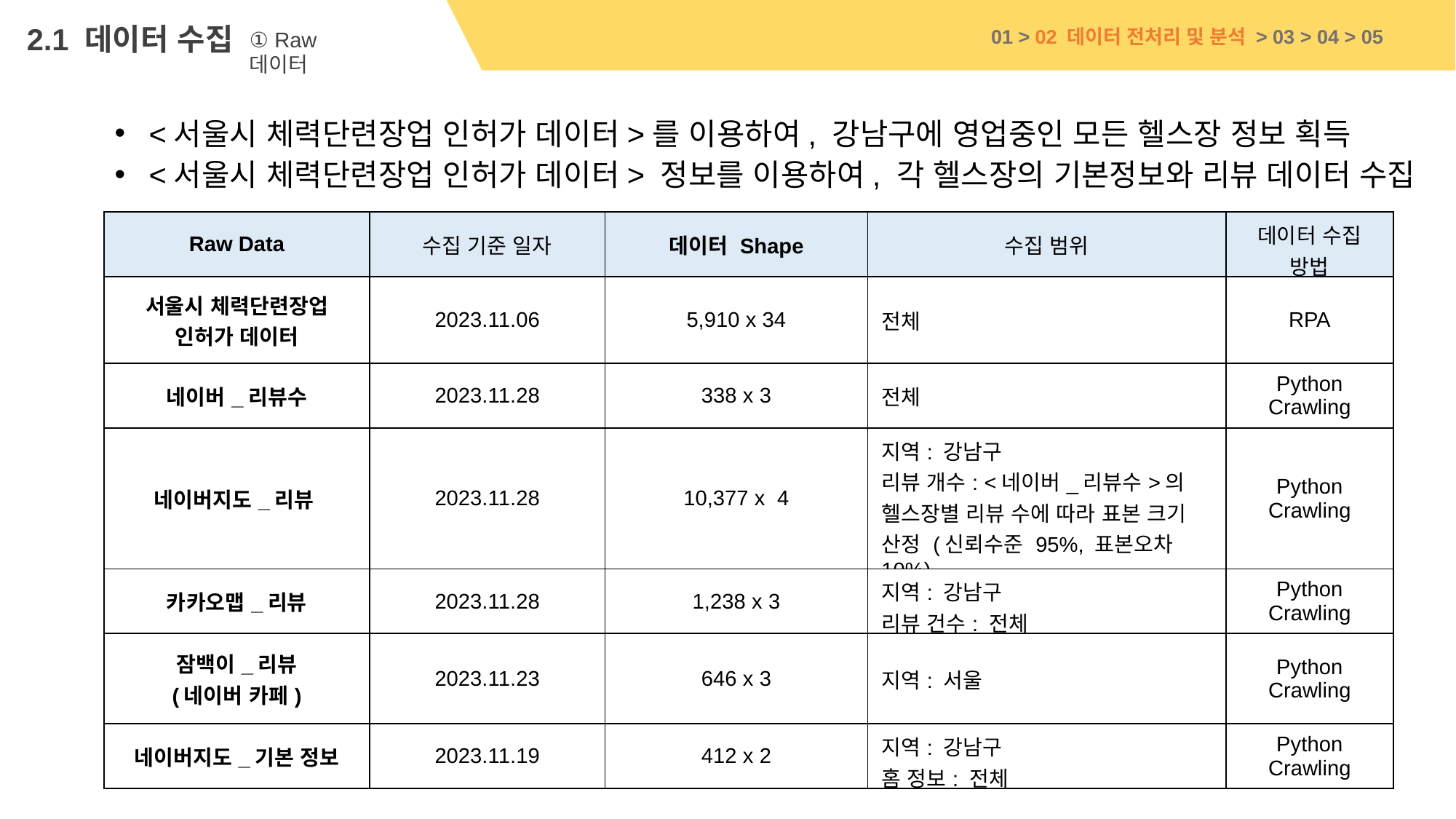

2.1 데이터 수집
01 > 02 데이터 전처리 및 분석 > 03 > 04 > 05
① Raw 데이터
<서울시 체력단련장업 인허가 데이터>를 이용하여, 강남구에 영업중인 모든 헬스장 정보 획득
<서울시 체력단련장업 인허가 데이터> 정보를 이용하여, 각 헬스장의 기본정보와 리뷰 데이터 수집
| Raw Data | 수집 기준 일자 | 데이터 Shape | 수집 범위 | 데이터 수집 방법 |
| --- | --- | --- | --- | --- |
| 서울시 체력단련장업 인허가 데이터 | 2023.11.06 | 5,910 x 34 | 전체 | RPA |
| 네이버\_리뷰수 | 2023.11.28 | 338 x 3 | 전체 | Python Crawling |
| 네이버지도\_리뷰 | 2023.11.28 | 10,377 x 4 | 지역: 강남구 리뷰 개수: <네이버\_리뷰수>의 헬스장별 리뷰 수에 따라 표본 크기 산정 (신뢰수준 95%, 표본오차 10%) | Python Crawling |
| 카카오맵\_리뷰 | 2023.11.28 | 1,238 x 3 | 지역: 강남구 리뷰 건수: 전체 | Python Crawling |
| 잠백이\_리뷰 (네이버 카페) | 2023.11.23 | 646 x 3 | 지역: 서울 | Python Crawling |
| 네이버지도\_기본 정보 | 2023.11.19 | 412 x 2 | 지역: 강남구 홈 정보: 전체 | Python Crawling |